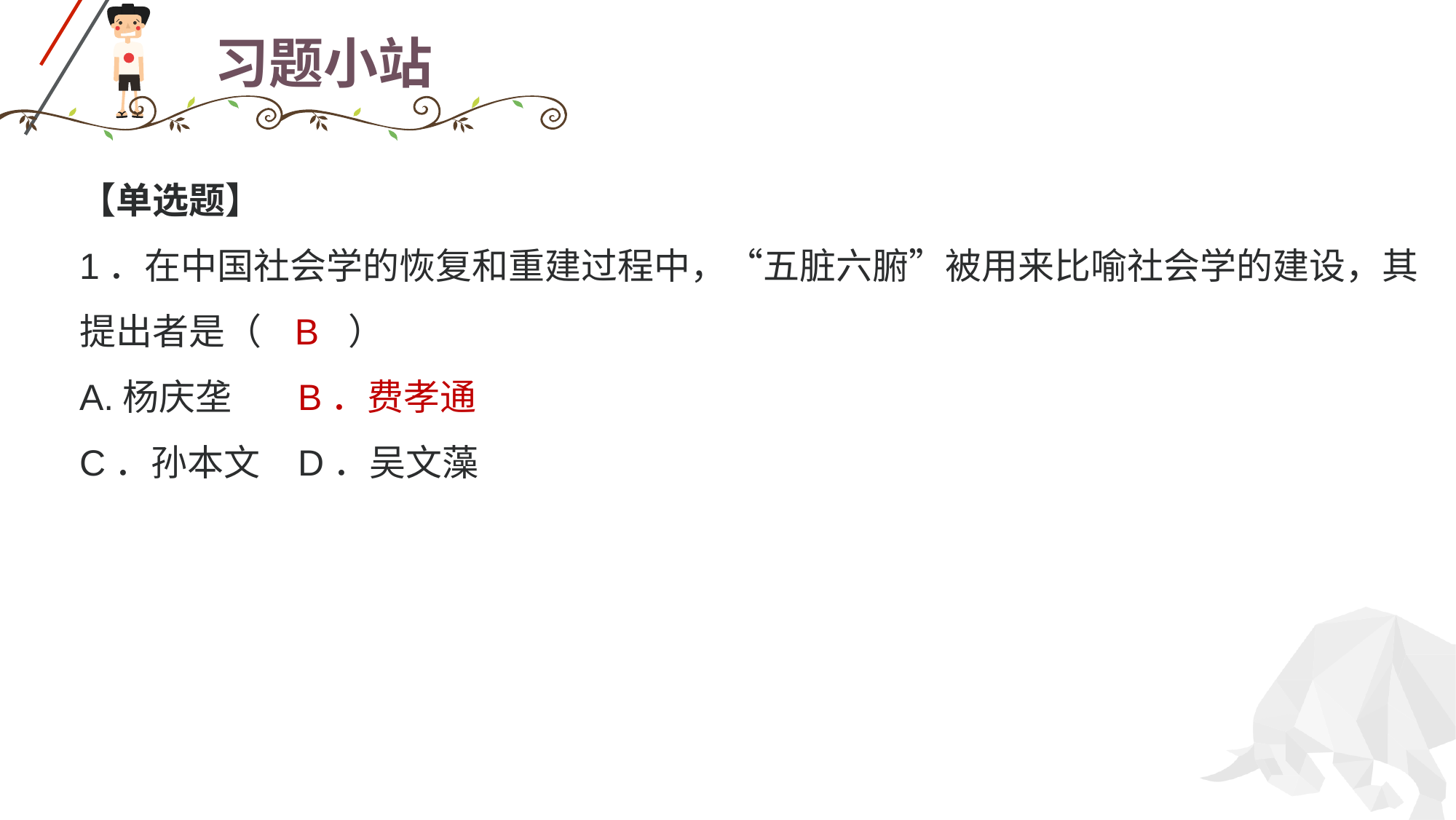

# 习题小站

【单选题】
1．在中国社会学的恢复和重建过程中，“五脏六腑”被用来比喻社会学的建设，其提出者是（   B  ）
A.杨庆垄    	B．费孝通
C．孙本文    	D．吴文藻